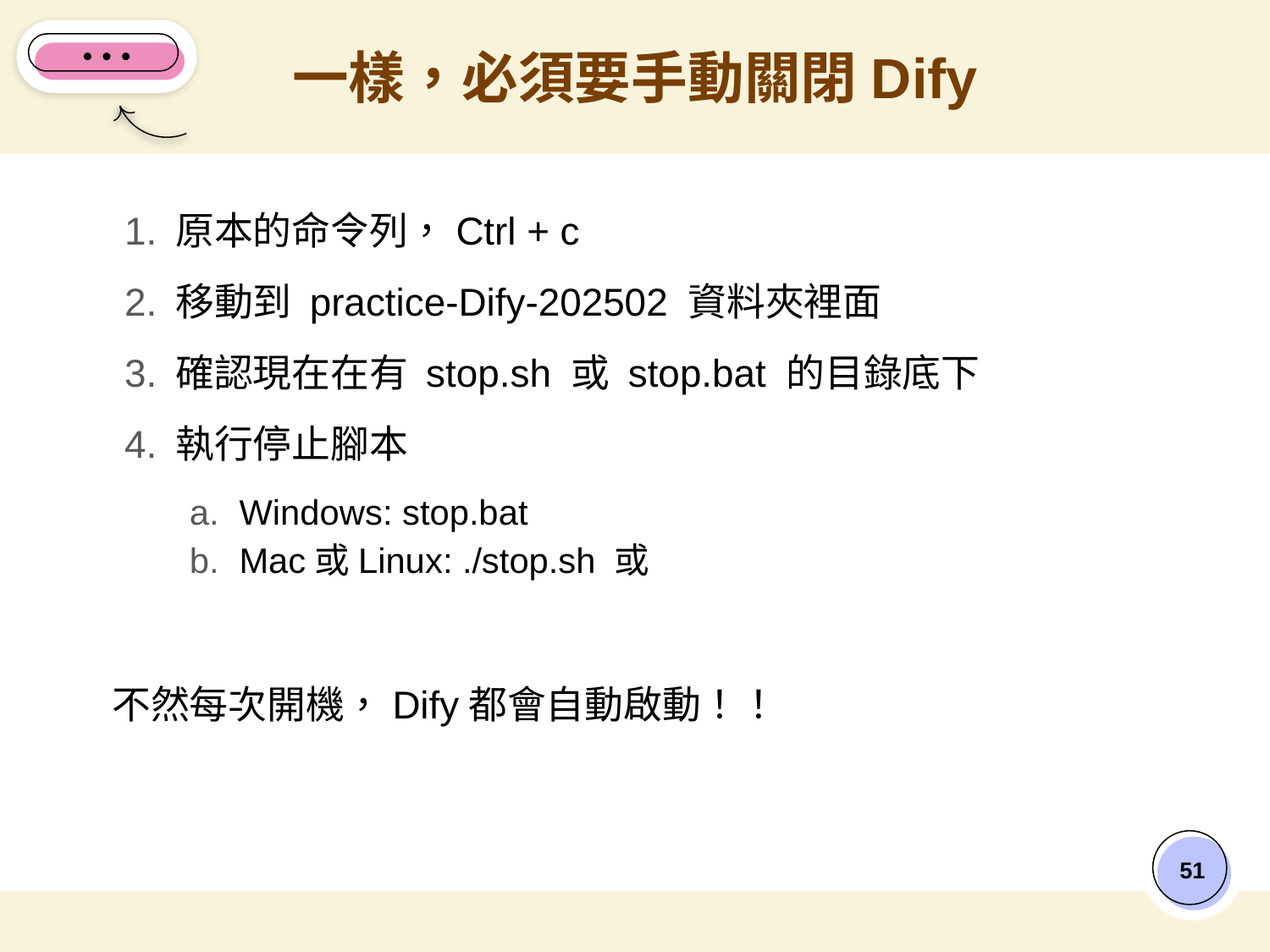

# 一樣，必須要手動關閉Dify
原本的命令列，Ctrl + c
移動到 practice-Dify-202502 資料夾裡面
確認現在在有 stop.sh 或 stop.bat 的目錄底下
執行停止腳本
Windows: stop.bat
Mac或Linux: ./stop.sh 或

不然每次開機，Dify都會自動啟動！！
51